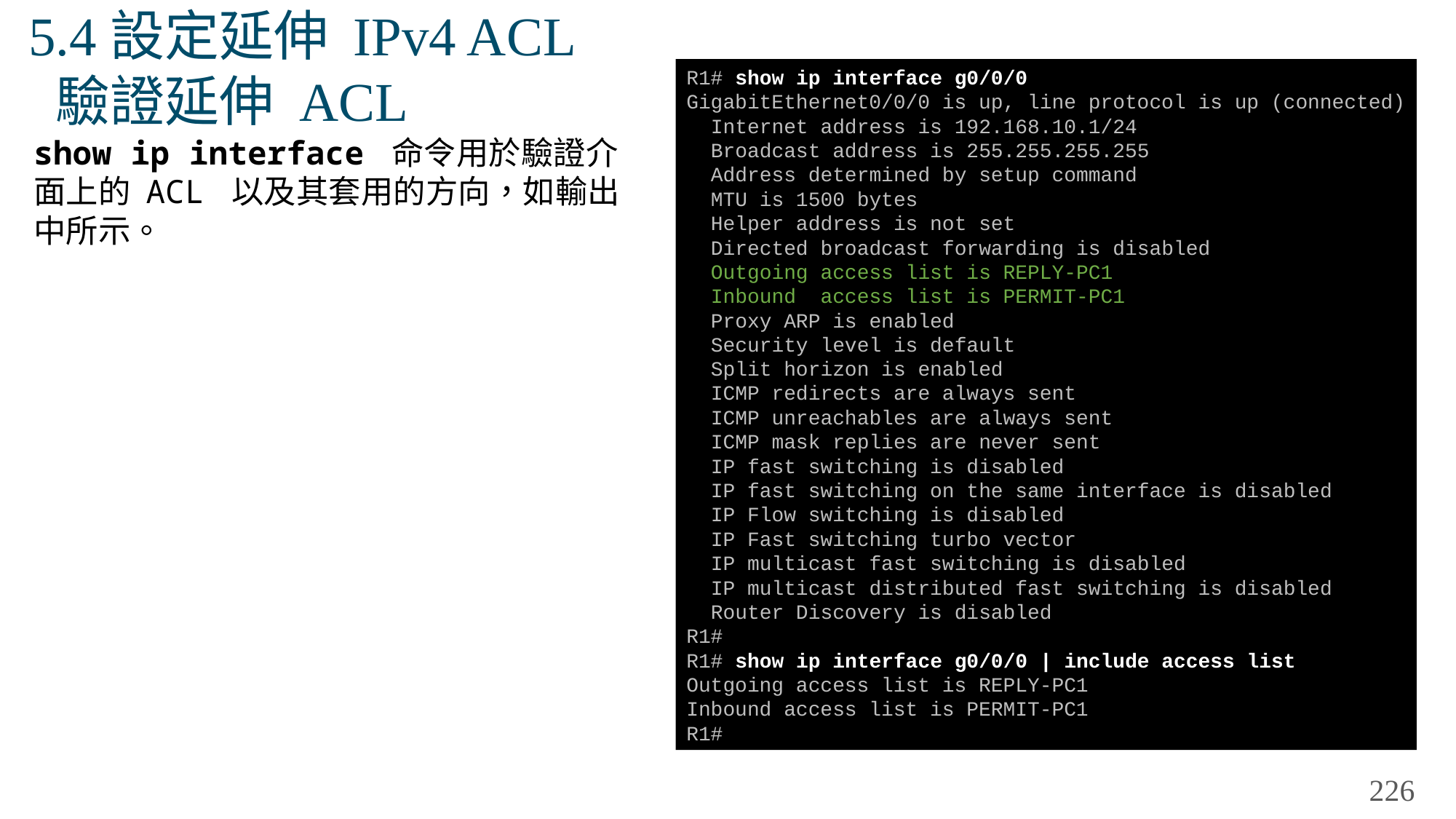

# 5.4設定延伸 IPv4 ACL 驗證延伸 ACL
R1# show ip interface g0/0/0
GigabitEthernet0/0/0 is up, line protocol is up (connected)
  Internet address is 192.168.10.1/24
  Broadcast address is 255.255.255.255
  Address determined by setup command
  MTU is 1500 bytes
  Helper address is not set
  Directed broadcast forwarding is disabled
  Outgoing access list is REPLY-PC1
  Inbound  access list is PERMIT-PC1
  Proxy ARP is enabled
  Security level is default
  Split horizon is enabled
  ICMP redirects are always sent
  ICMP unreachables are always sent
  ICMP mask replies are never sent
  IP fast switching is disabled
  IP fast switching on the same interface is disabled
  IP Flow switching is disabled
  IP Fast switching turbo vector
  IP multicast fast switching is disabled
  IP multicast distributed fast switching is disabled
  Router Discovery is disabled
R1#
R1# show ip interface g0/0/0 | include access list
Outgoing access list is REPLY-PC1
Inbound access list is PERMIT-PC1
R1#
show ip interface 命令用於驗證介面上的 ACL 以及其套用的方向，如輸出中所示。
226